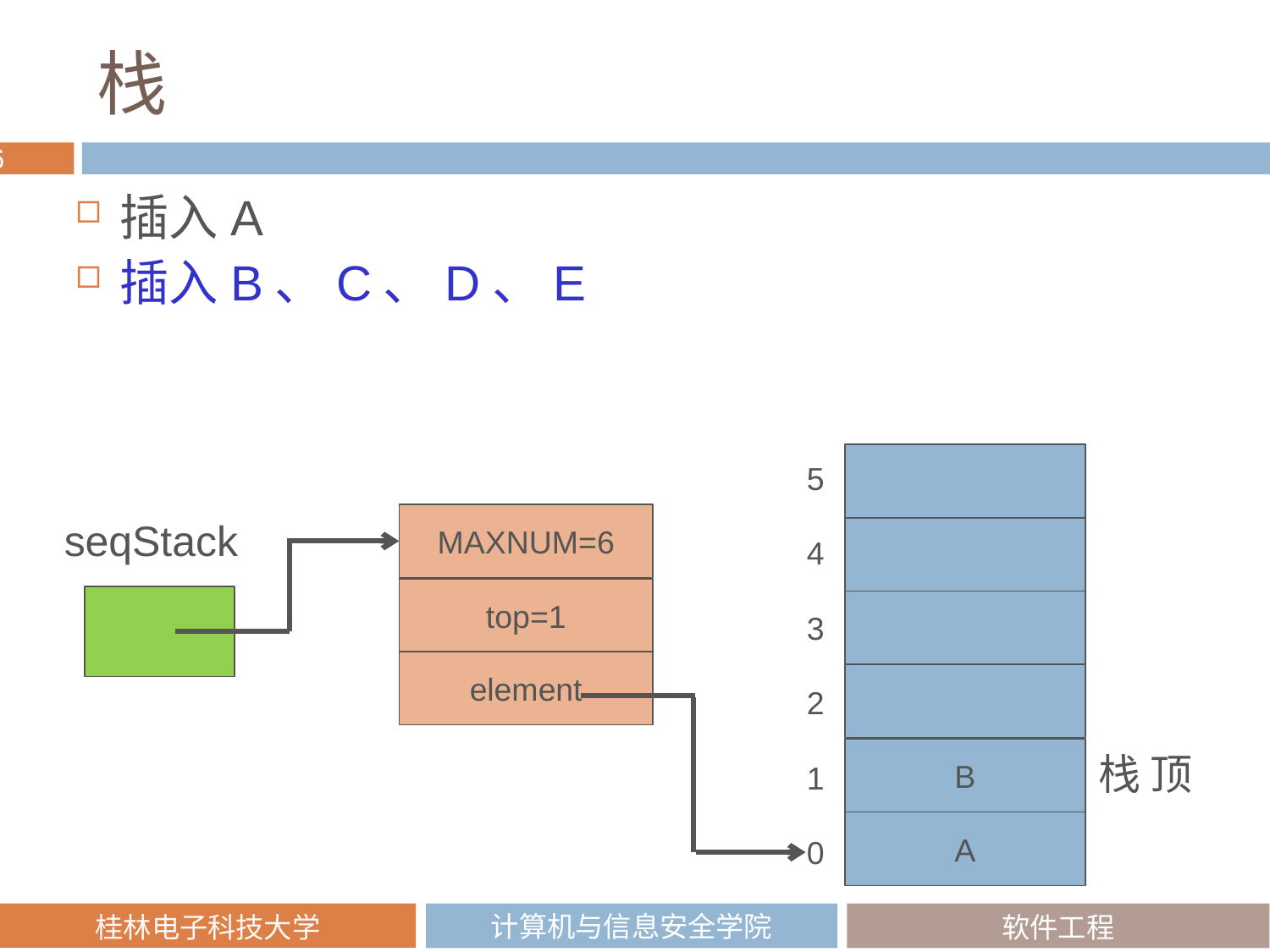

# 栈
插入A
插入B、C、D、E

5
MAXNUM=6
seqStack

4
top=1

3
element

2
B
栈 顶
1
A
0